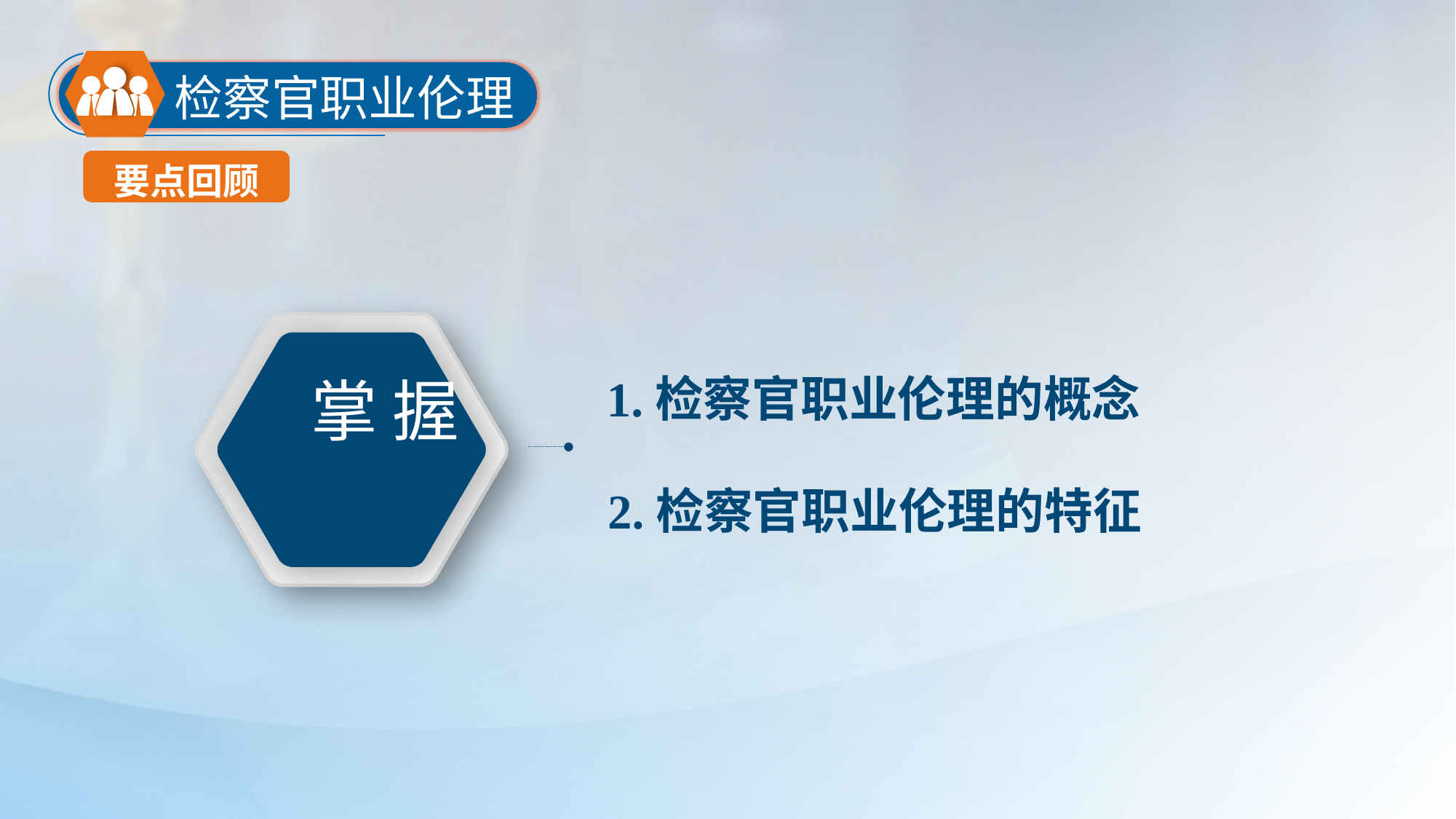

检察官职业伦理
要点回顾

掌 握
 1.检察官职业伦理的概念
2.检察官职业伦理的特征